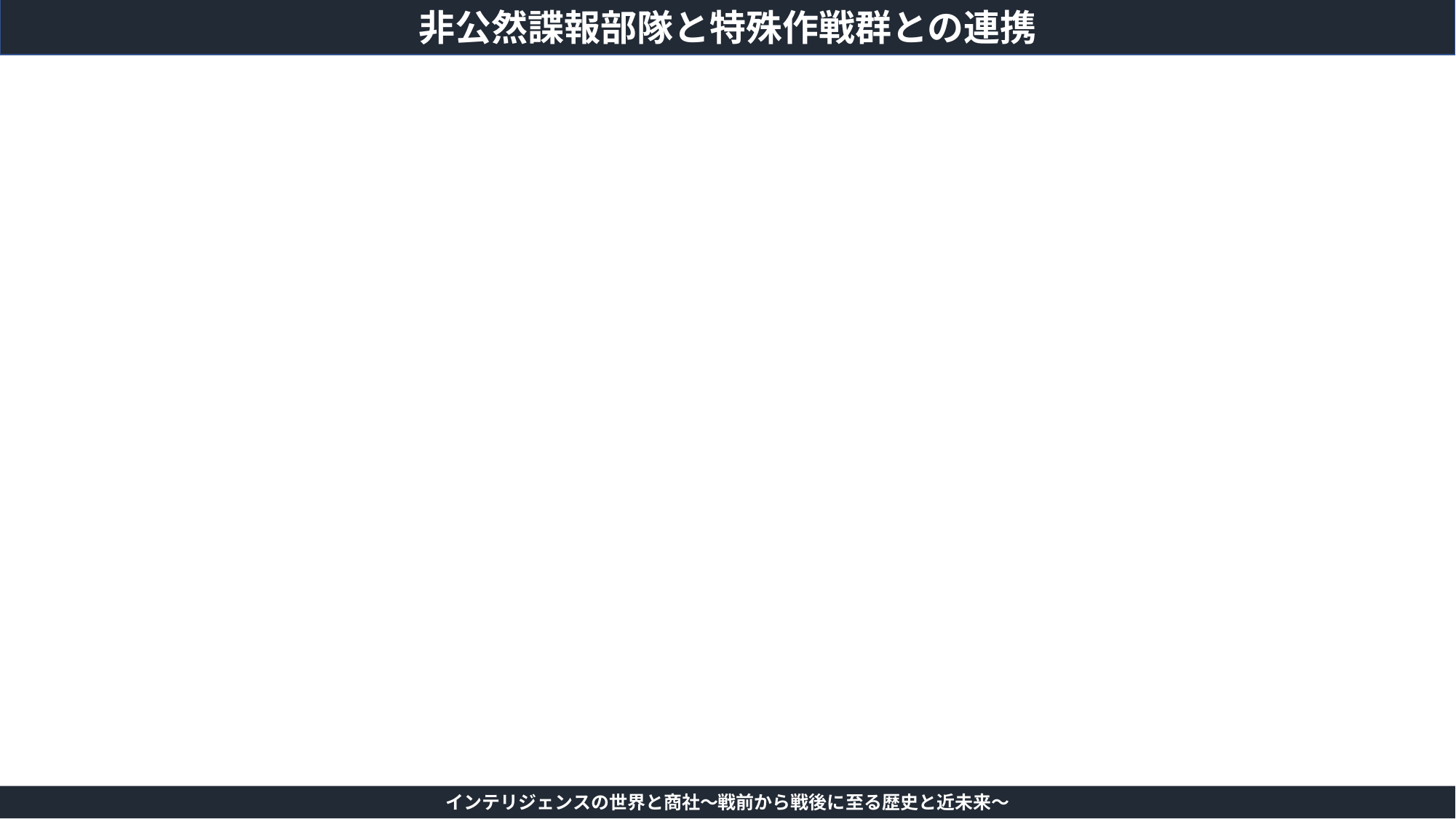

非公然諜報部隊と特殊作戦群との連携
インテリジェンスの世界と商社～戦前から戦後に至る歴史と近未来～